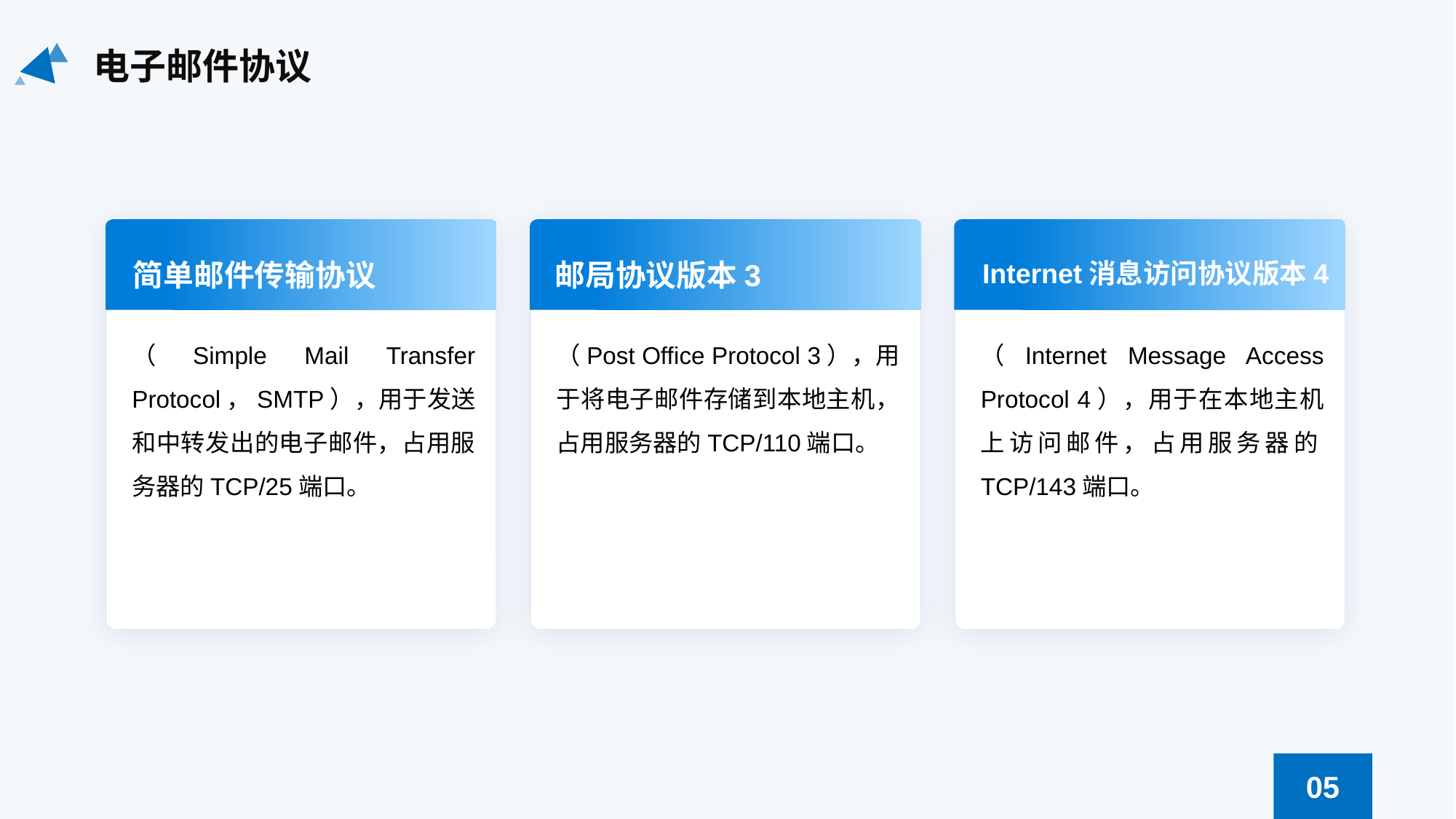

电子邮件协议

简单邮件传输协议
（Simple Mail Transfer Protocol，SMTP），用于发送和中转发出的电子邮件，占用服务器的TCP/25端口。

邮局协议版本3
（Post Office Protocol 3），用于将电子邮件存储到本地主机，占用服务器的TCP/110端口。

Internet消息访问协议版本4
（Internet Message Access Protocol 4），用于在本地主机上访问邮件，占用服务器的TCP/143端口。

05